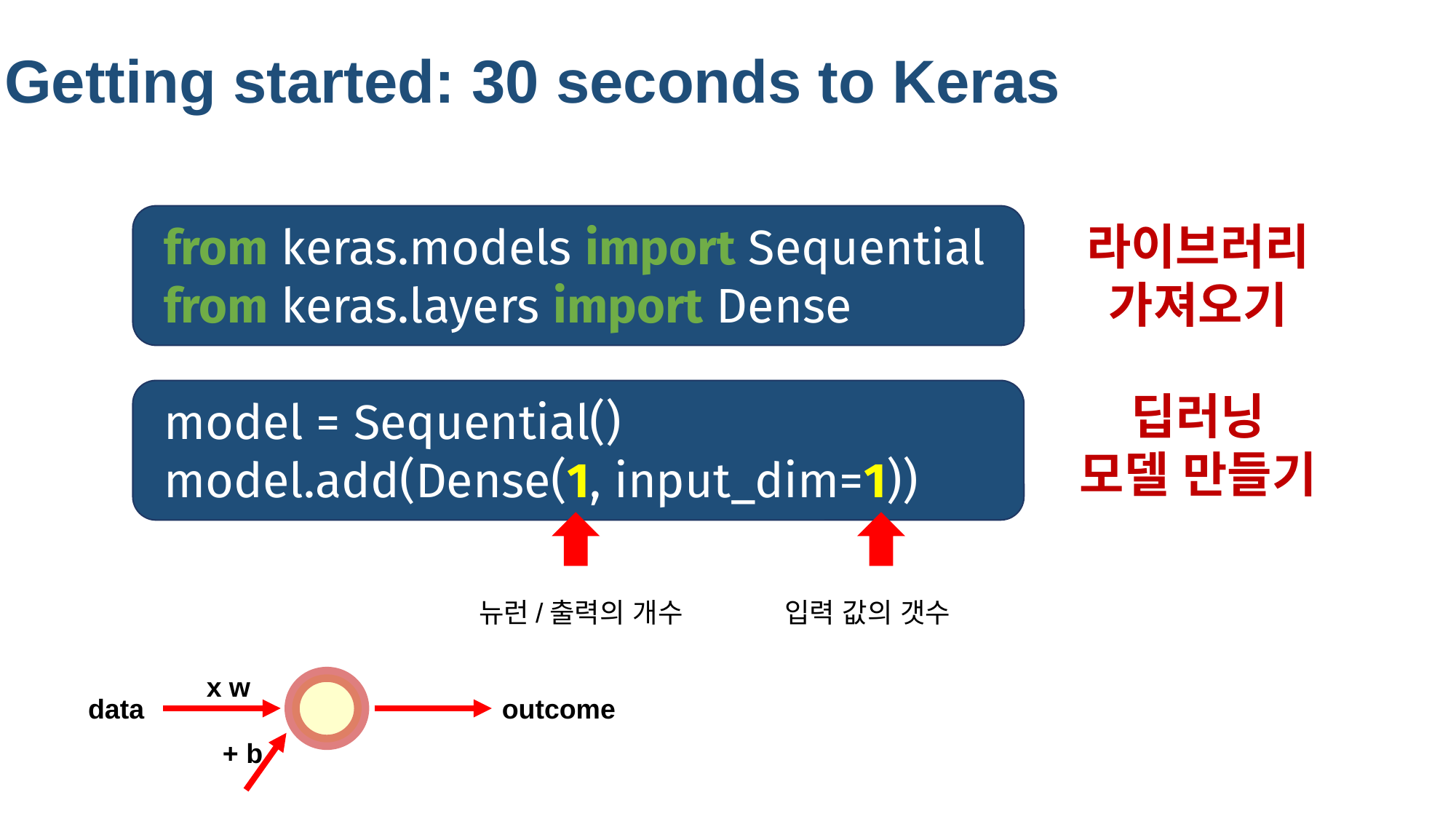

Getting started: 30 seconds to Keras

from keras.models import Sequential
from keras.layers import Dense

model = Sequential()
model.add(Dense(1, input_dim=1))
라이브러리
가져오기

딥러닝
모델 만들기

입력 값의 갯수
뉴런/출력의 개수
x w

data
outcome
+ b